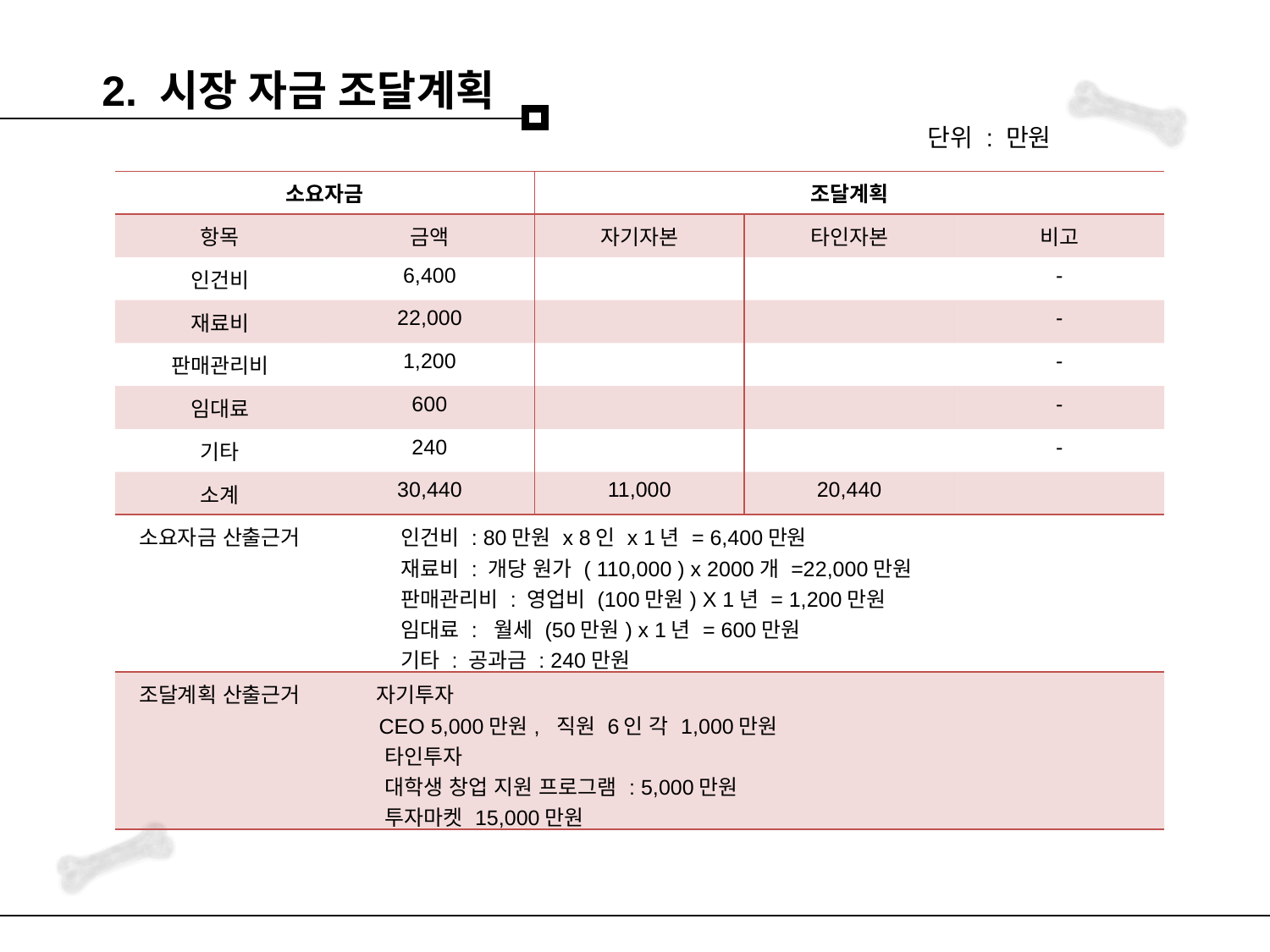

2. 시장 자금 조달계획

단위 : 만원
| 소요자금 |  | 조달계획 |  |  |
| --- | --- | --- | --- | --- |
| 항목 | 금액 | 자기자본 | 타인자본 | 비고 |
| 인건비 | 6,400 |  |  | - |
| 재료비 | 22,000 |  |  | - |
| 판매관리비 | 1,200 |  |  | - |
| 임대료 | 600 |  |  | - |
| 기타 | 240 |  |  | - |
| 소계 | 30,440 | 11,000 | 20,440 |  |
| 소요자금 산출근거 | 인건비 : 80만원 x 8인 x 1년 = 6,400만원 재료비 : 개당 원가 ( 110,000 ) x 2000개 =22,000만원 판매관리비 : 영업비 (100만원) X 1년 = 1,200만원 임대료 : 월세 (50만원) x 1년 = 600만원 기타 : 공과금 : 240만원 |  |  |  |
| 조달계획 산출근거 | 자기투자 CEO 5,000만원, 직원 6인 각 1,000만원 타인투자 대학생 창업 지원 프로그램 : 5,000만원 투자마켓 15,000만원 |  |  |  |